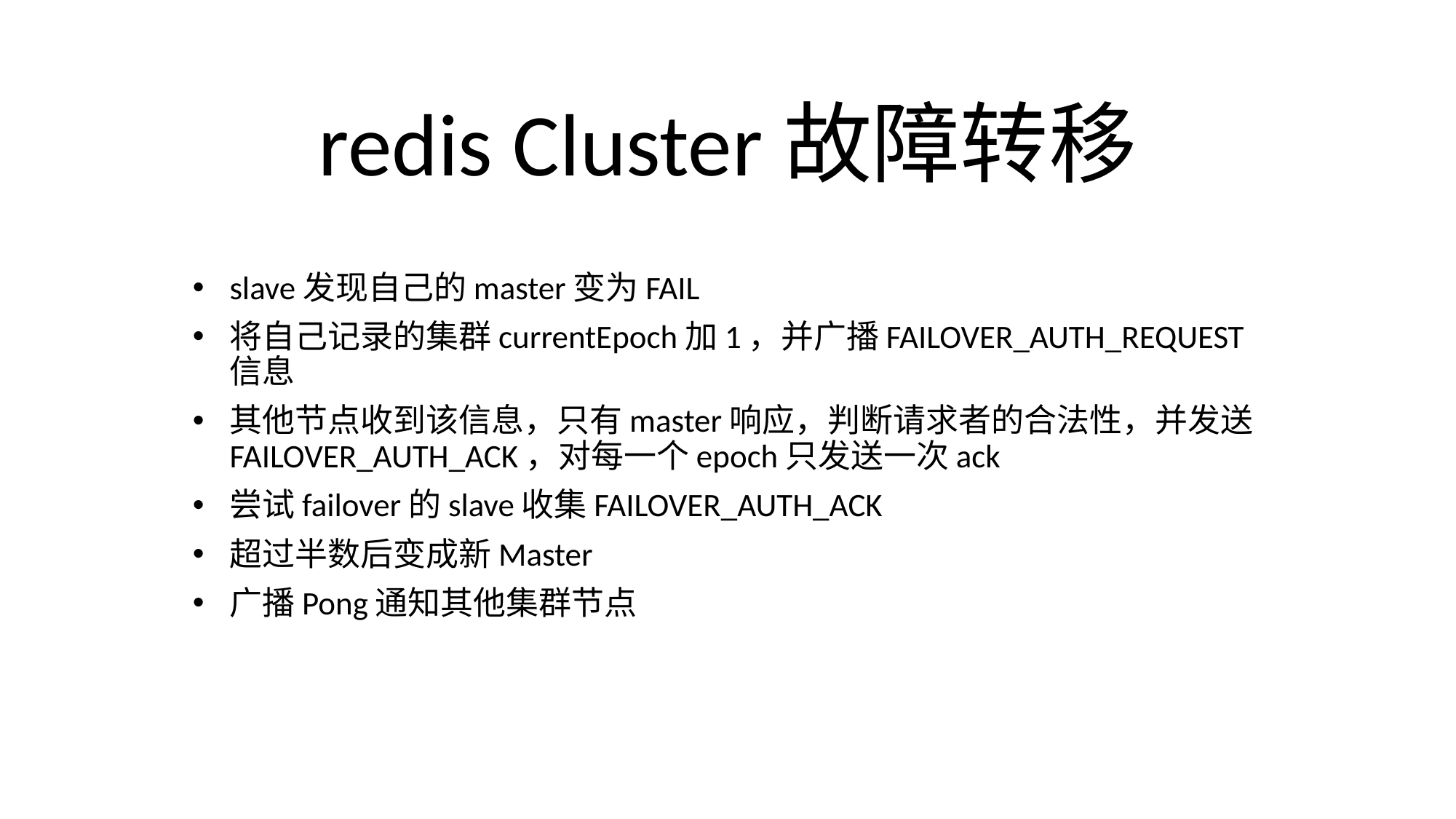

# redis Cluster故障转移
slave发现自己的master变为FAIL
将自己记录的集群currentEpoch加1，并广播FAILOVER_AUTH_REQUEST信息
其他节点收到该信息，只有master响应，判断请求者的合法性，并发送FAILOVER_AUTH_ACK，对每一个epoch只发送一次ack
尝试failover的slave收集FAILOVER_AUTH_ACK
超过半数后变成新Master
广播Pong通知其他集群节点